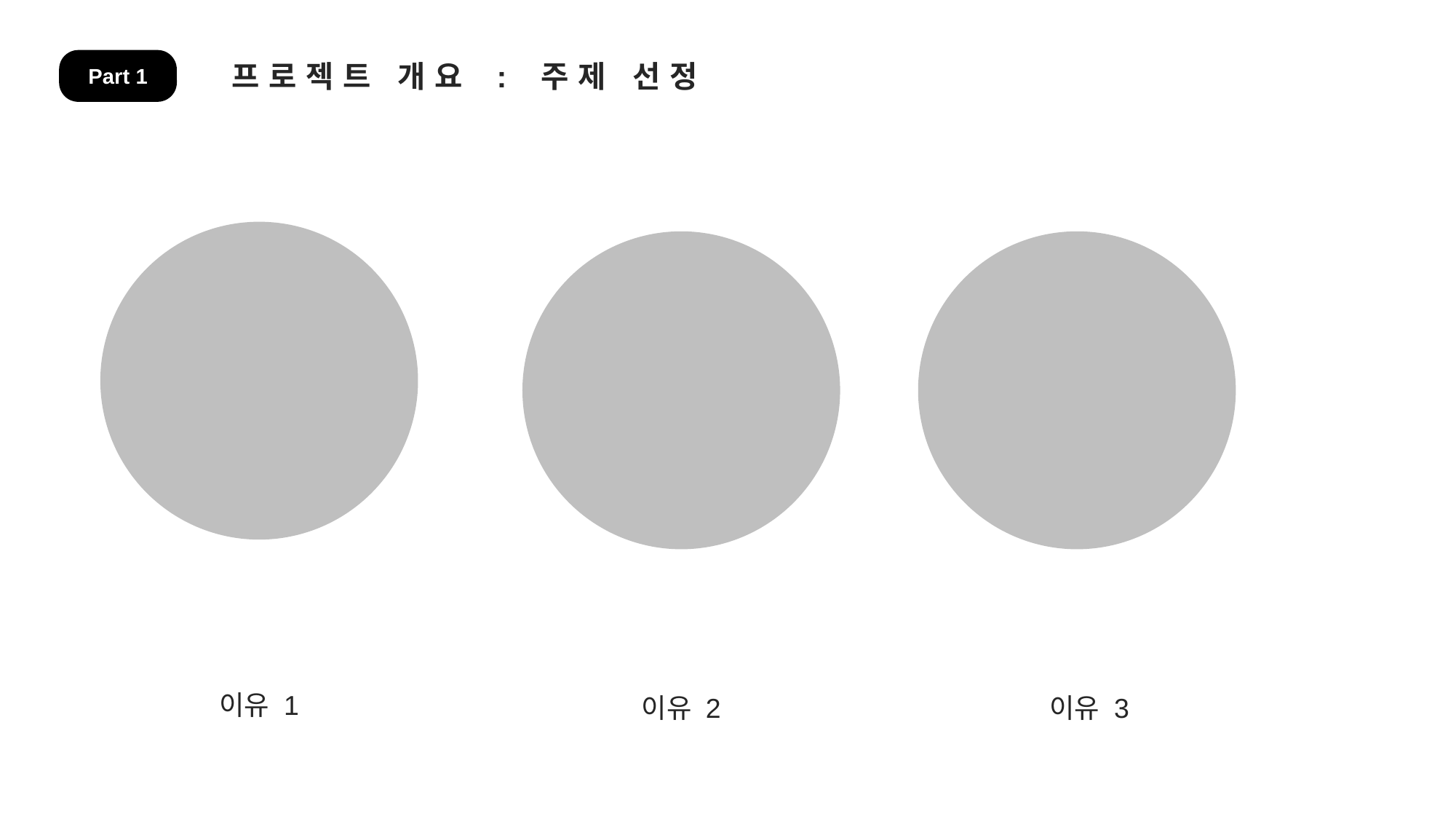

프로젝트 개요 : 주제 선정
Part 1

이유 1
이유 2
이유 3